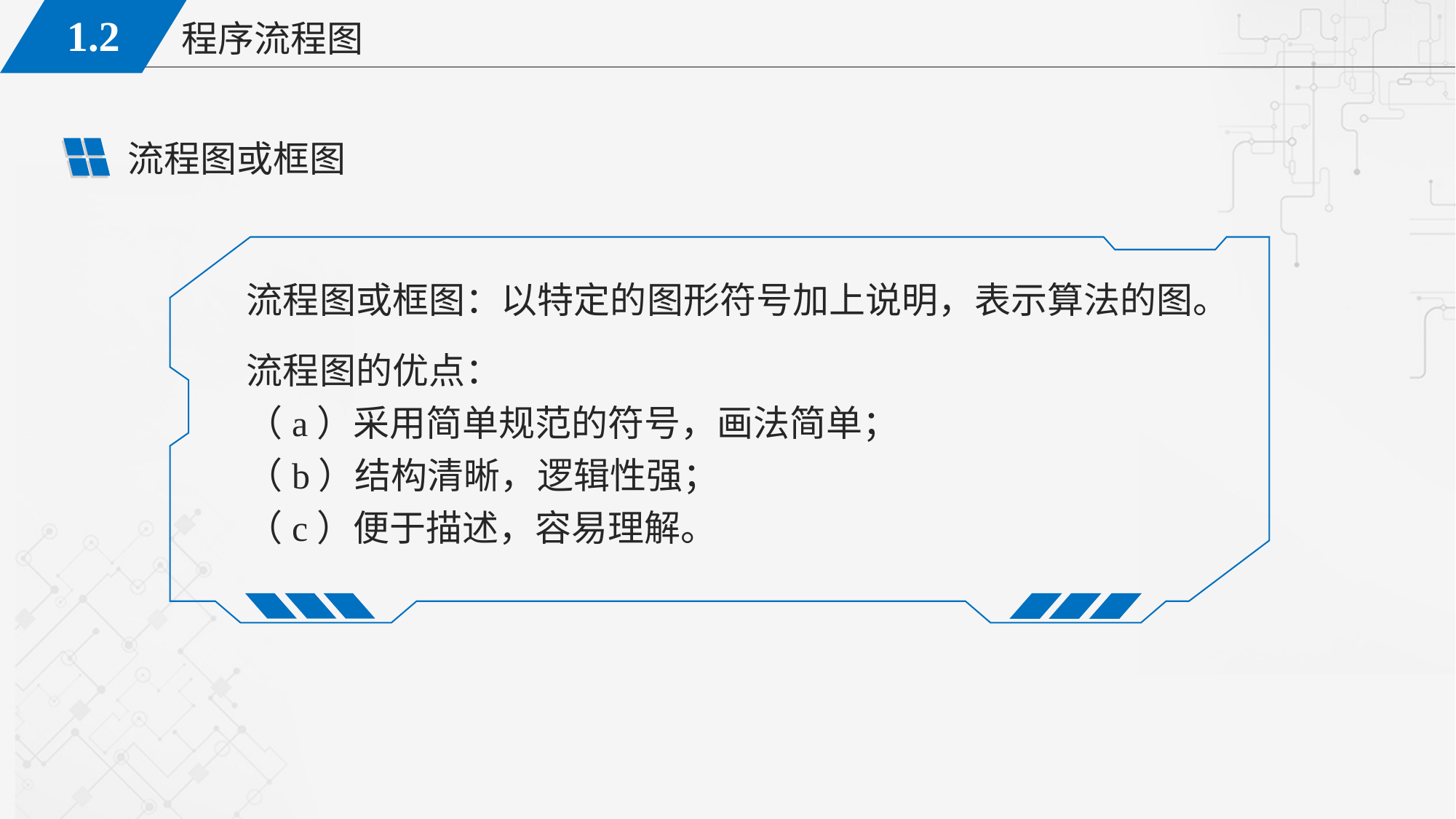

流程图或框图

流程图或框图：以特定的图形符号加上说明，表示算法的图。
流程图的优点：
（a）采用简单规范的符号，画法简单；
（b）结构清晰，逻辑性强；
（c）便于描述，容易理解。